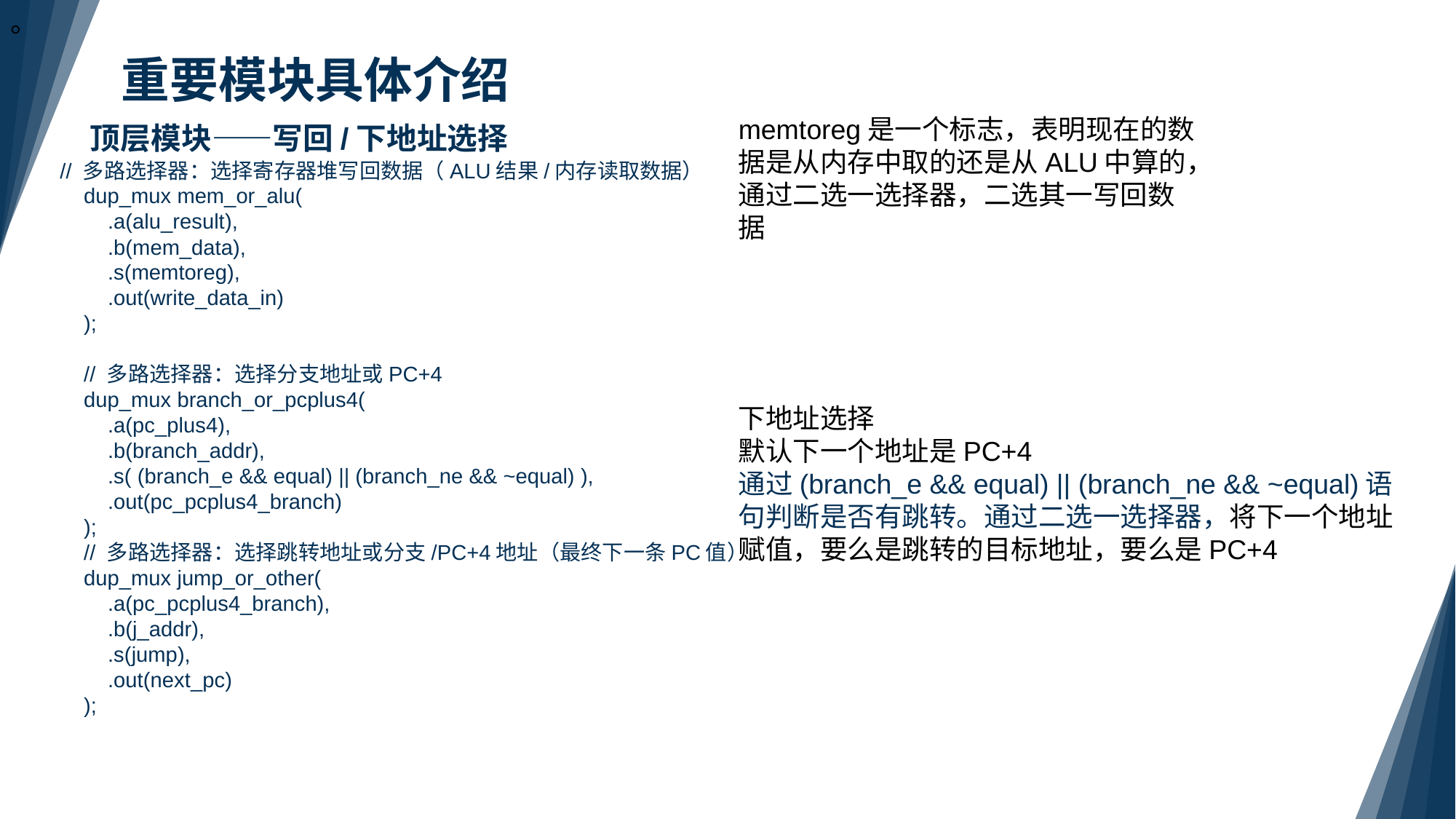

。
重要模块具体介绍

memtoreg是一个标志，表明现在的数据是从内存中取的还是从ALU中算的，通过二选一选择器，二选其一写回数据
顶层模块——写回/下地址选择
// 多路选择器：选择寄存器堆写回数据（ALU结果/内存读取数据）
    dup_mux mem_or_alu(
        .a(alu_result),
        .b(mem_data),
        .s(memtoreg),
        .out(write_data_in)
    );

    // 多路选择器：选择分支地址或PC+4
    dup_mux branch_or_pcplus4(
        .a(pc_plus4),
        .b(branch_addr),
        .s( (branch_e && equal) || (branch_ne && ~equal) ),
        .out(pc_pcplus4_branch)
    );
    // 多路选择器：选择跳转地址或分支/PC+4地址（最终下一条PC值）
    dup_mux jump_or_other(
        .a(pc_pcplus4_branch),
        .b(j_addr),
        .s(jump),
        .out(next_pc)
    );
下地址选择
默认下一个地址是PC+4
通过(branch_e && equal) || (branch_ne && ~equal)语句判断是否有跳转。通过二选一选择器，将下一个地址赋值，要么是跳转的目标地址，要么是PC+4